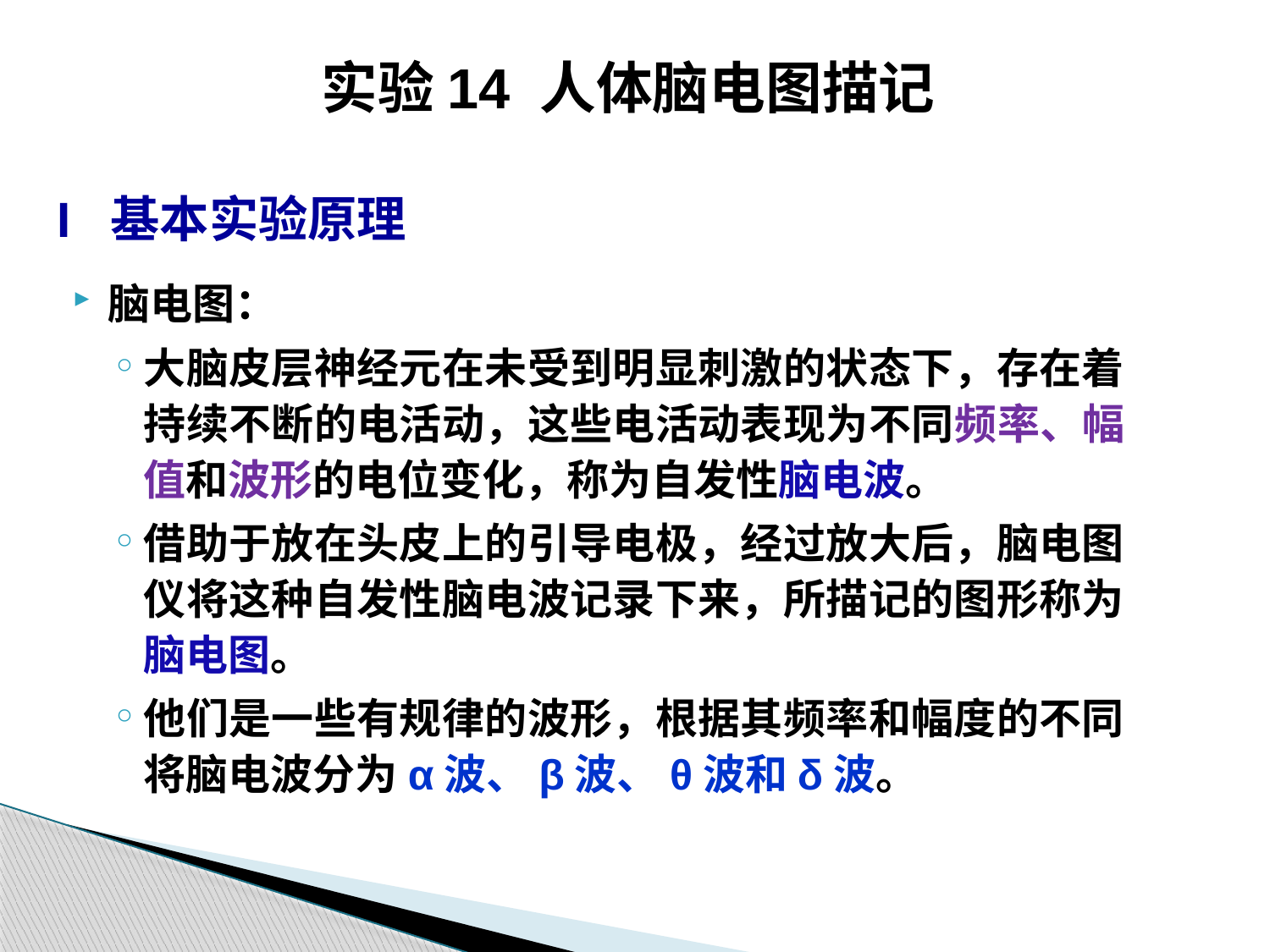

实验14 人体脑电图描记
I  基本实验原理
脑电图：
大脑皮层神经元在未受到明显刺激的状态下，存在着持续不断的电活动，这些电活动表现为不同频率、幅值和波形的电位变化，称为自发性脑电波。
借助于放在头皮上的引导电极，经过放大后，脑电图仪将这种自发性脑电波记录下来，所描记的图形称为脑电图。
他们是一些有规律的波形，根据其频率和幅度的不同将脑电波分为α波、β波、θ波和δ波。